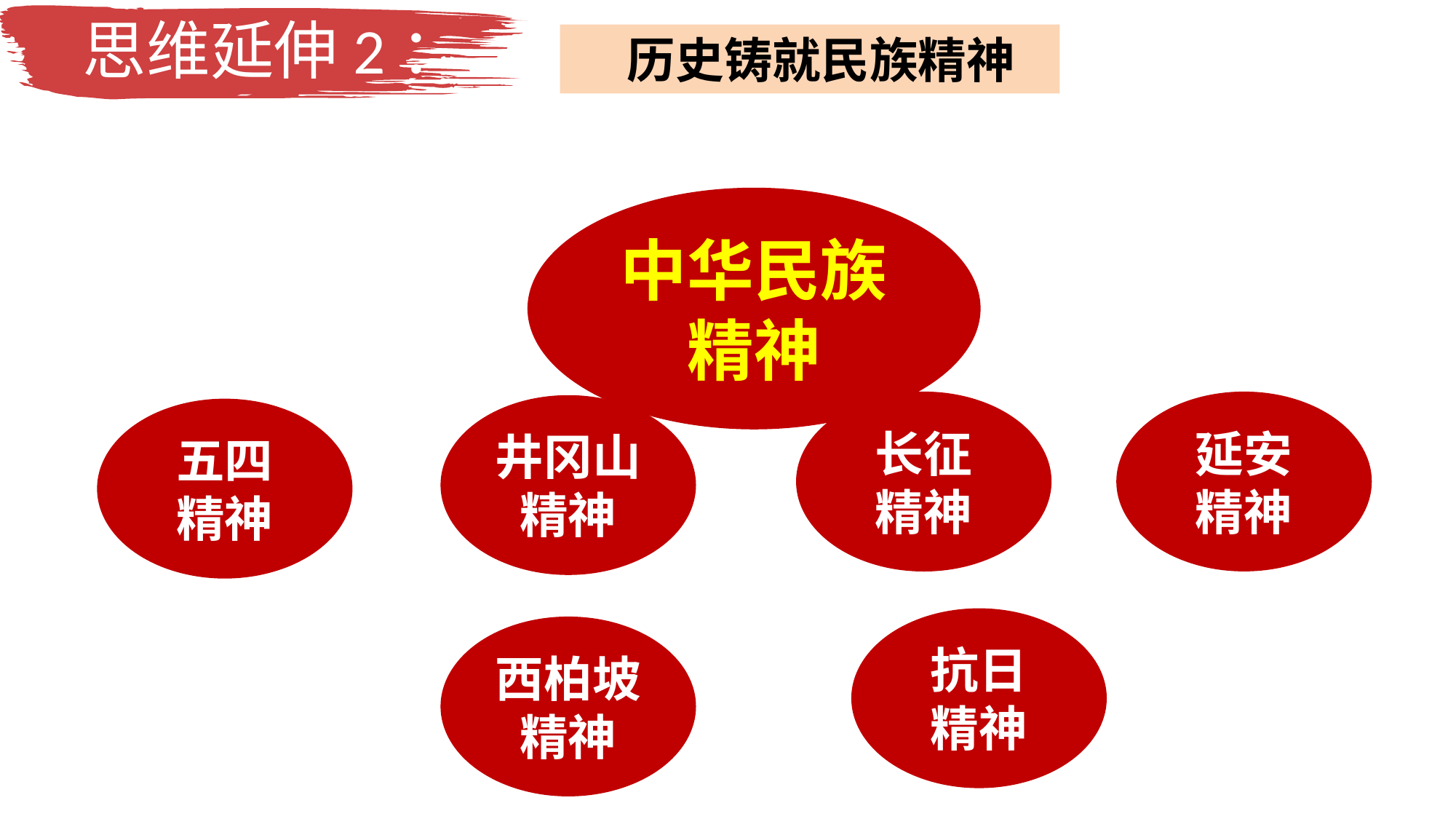

思维延伸2：
    历史铸就民族精神
中华民族
精神
长征
精神
延安
精神
井冈山
精神
五四
精神
抗日
精神
西柏坡
精神